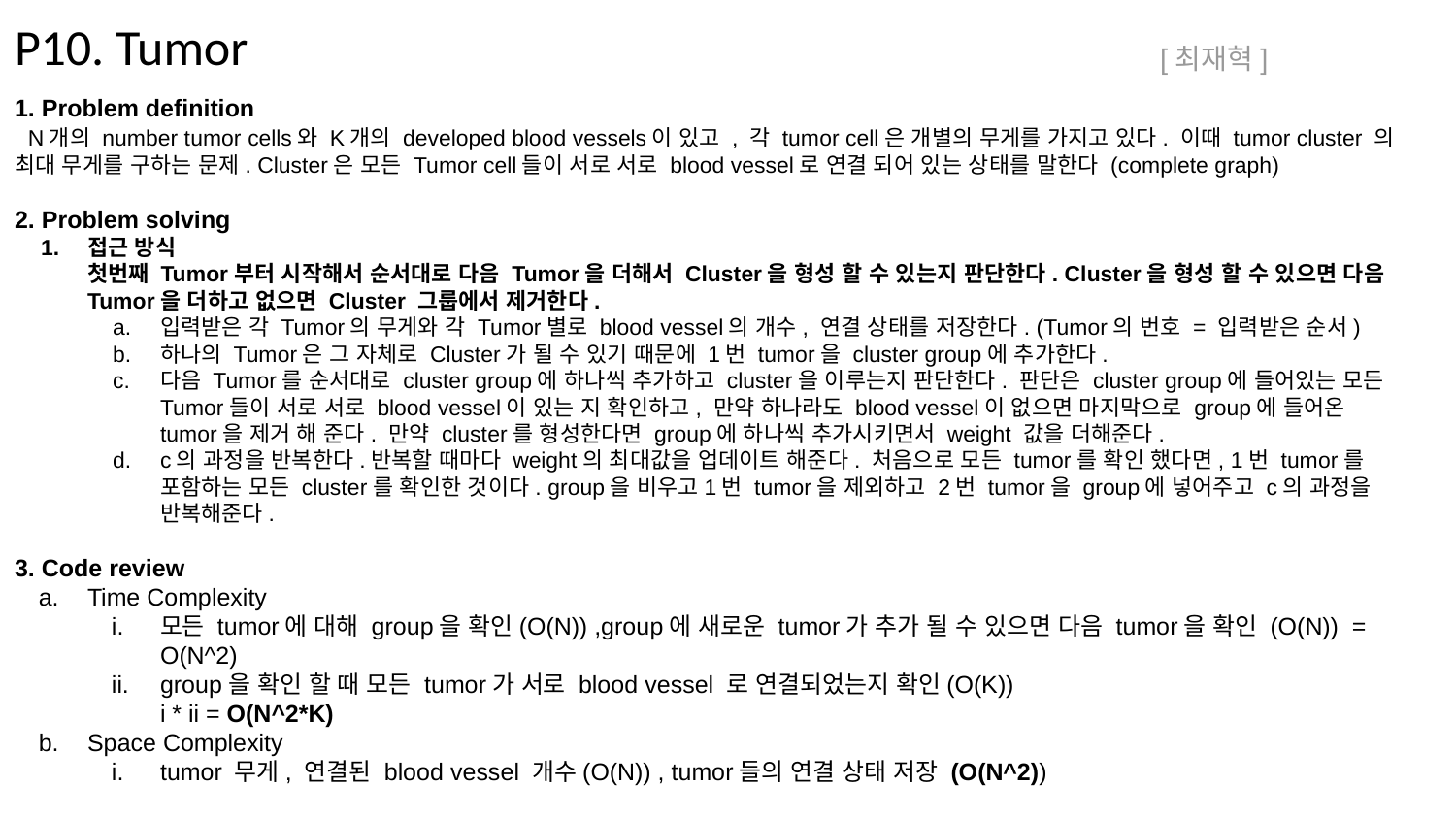

P10. Tumor
[최재혁]
1. Problem definition
  N개의 number tumor cells와 K개의 developed blood vessels이 있고 , 각 tumor cell은 개별의 무게를 가지고 있다. 이때 tumor cluster 의 최대 무게를 구하는 문제. Cluster은 모든 Tumor cell들이 서로 서로 blood vessel로 연결 되어 있는 상태를 말한다 (complete graph)

2. Problem solving
접근 방식
첫번째 Tumor부터 시작해서 순서대로 다음 Tumor을 더해서 Cluster을 형성 할 수 있는지 판단한다. Cluster을 형성 할 수 있으면 다음 Tumor을 더하고 없으면 Cluster 그룹에서 제거한다.
입력받은 각 Tumor의 무게와 각 Tumor별로 blood vessel의 개수, 연결 상태를 저장한다. (Tumor의 번호 = 입력받은 순서)
하나의 Tumor은 그 자체로 Cluster가 될 수 있기 때문에 1번 tumor을 cluster group에 추가한다.
다음 Tumor를 순서대로 cluster group에 하나씩 추가하고 cluster을 이루는지 판단한다. 판단은 cluster group에 들어있는 모든 Tumor들이 서로 서로 blood vessel이 있는 지 확인하고, 만약 하나라도 blood vessel이 없으면 마지막으로 group에 들어온 tumor을 제거 해 준다. 만약 cluster를 형성한다면 group에 하나씩 추가시키면서 weight 값을 더해준다.
c의 과정을 반복한다.반복할 때마다 weight의 최대값을 업데이트 해준다. 처음으로 모든 tumor를 확인 했다면, 1번 tumor를 포함하는 모든 cluster를 확인한 것이다. group을 비우고1번 tumor을 제외하고 2번 tumor을 group에 넣어주고 c의 과정을 반복해준다.

3. Code review
Time Complexity
모든 tumor에 대해 group을 확인(O(N)) ,group에 새로운 tumor가 추가 될 수 있으면 다음 tumor을 확인 (O(N))  =  O(N^2)
group을 확인 할 때 모든 tumor가 서로 blood vessel 로 연결되었는지 확인(O(K))
i * ii = O(N^2*K)
Space Complexity
tumor 무게, 연결된 blood vessel 개수(O(N)) , tumor들의 연결 상태 저장 (O(N^2))